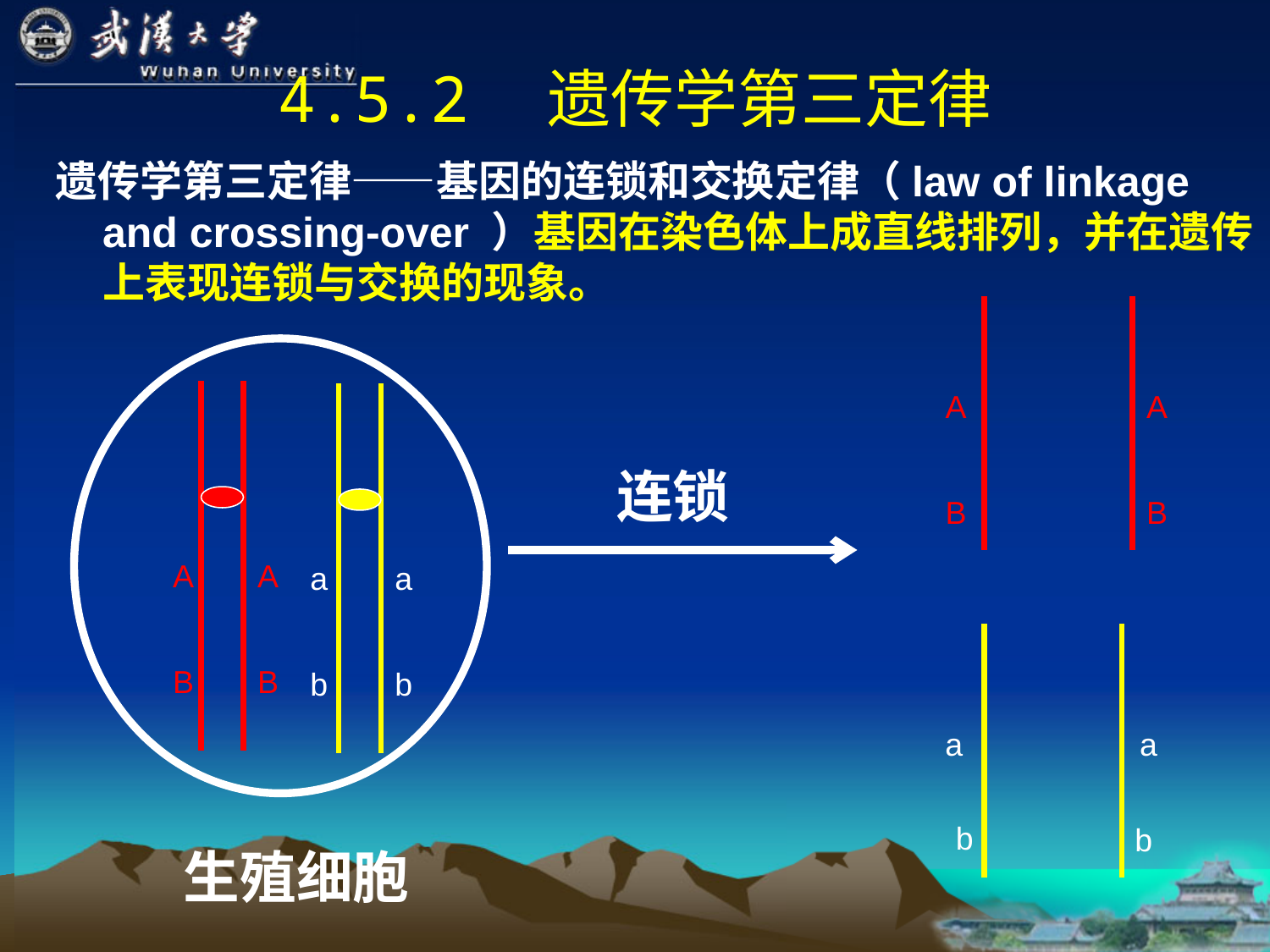

# 4.5.2　遗传学第三定律
遗传学第三定律——基因的连锁和交换定律（law of linkage and crossing-over ）基因在染色体上成直线排列，并在遗传上表现连锁与交换的现象。

a
a
b
b

A
A
B
B
A
A
连锁
B
B
a
a
b
b
生殖细胞